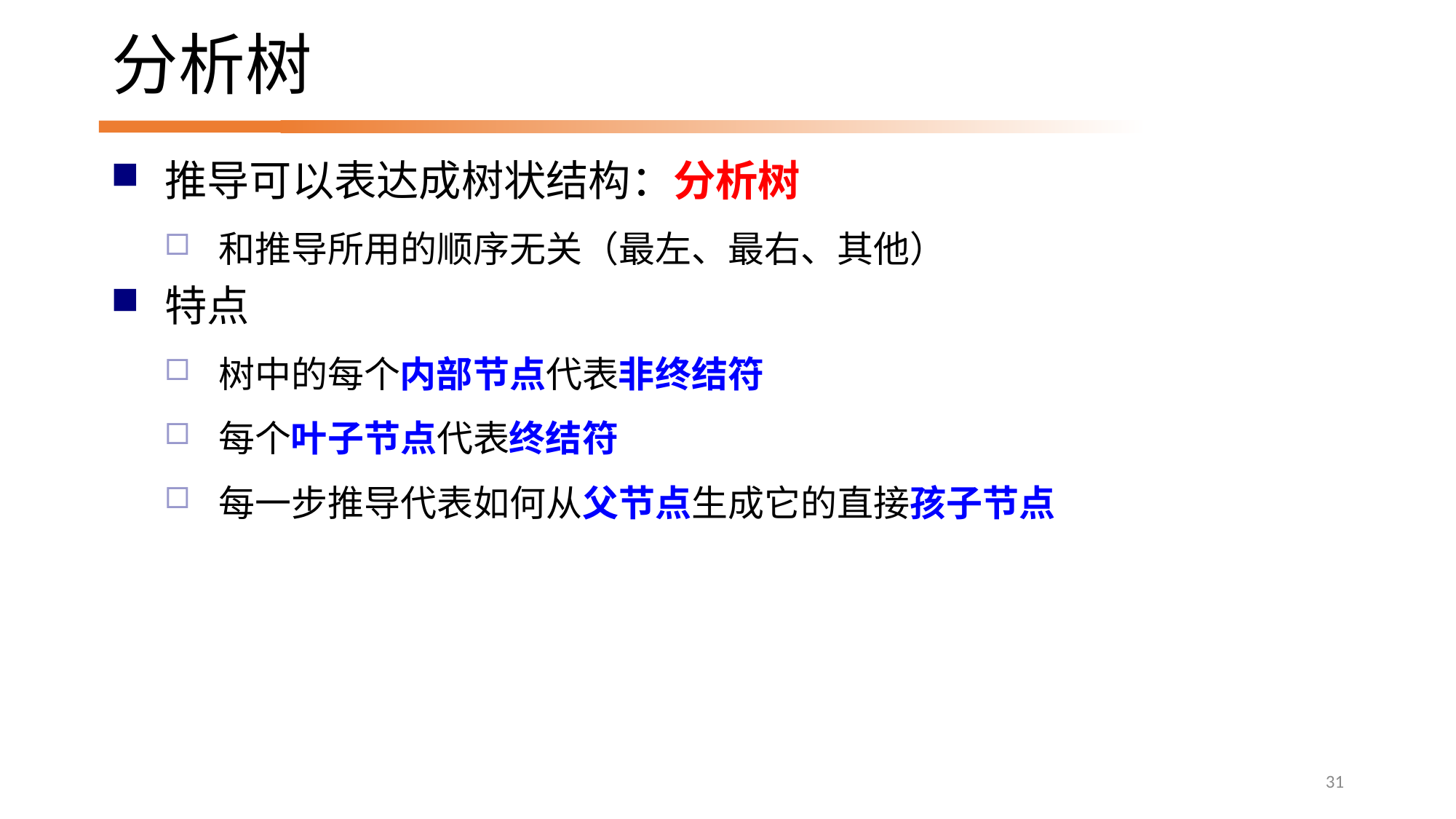

# 分析树
推导可以表达成树状结构：分析树
和推导所用的顺序无关（最左、最右、其他）
特点
树中的每个内部节点代表非终结符
每个叶子节点代表终结符
每一步推导代表如何从父节点生成它的直接孩子节点
31